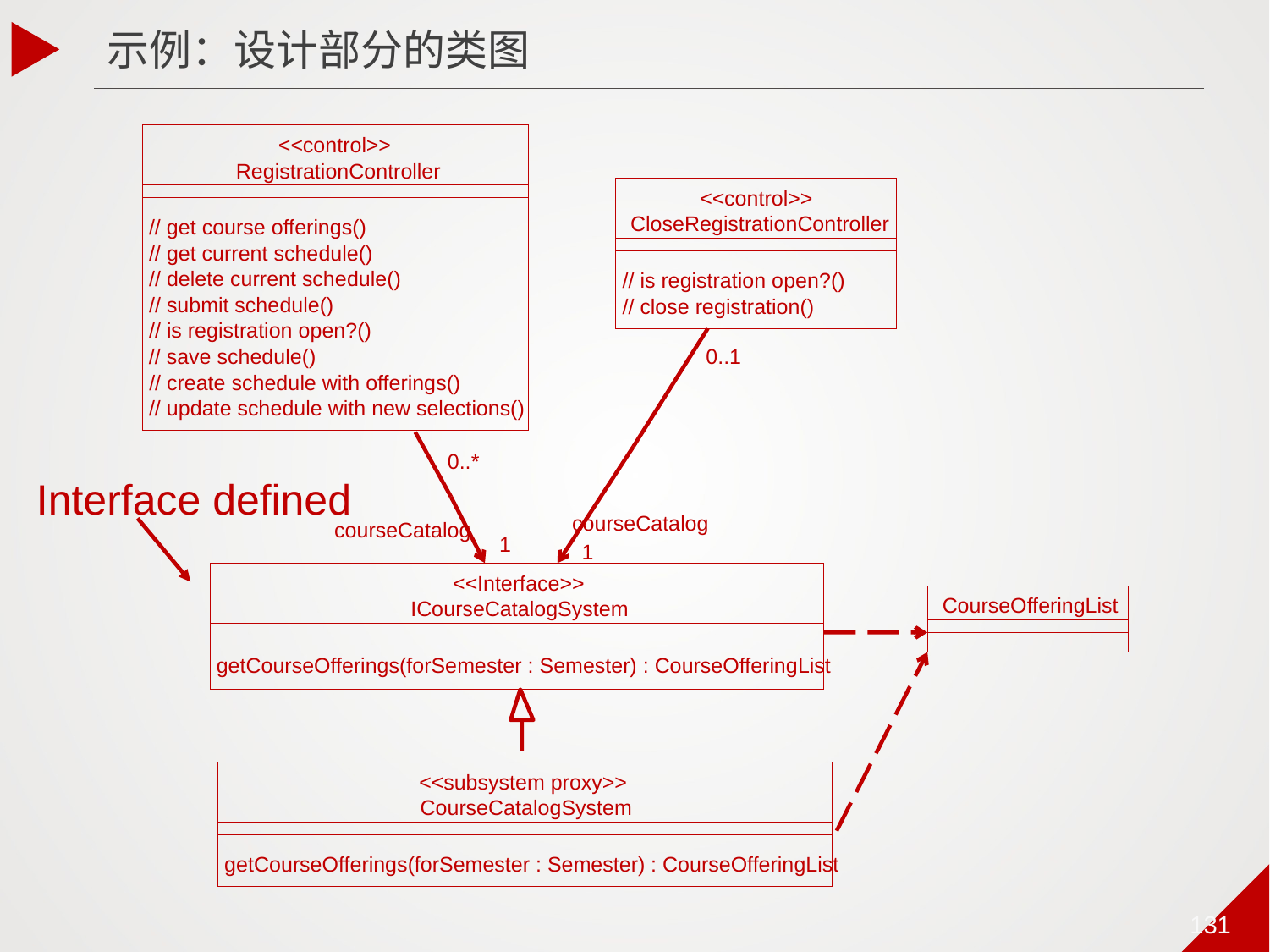

131
示例：设计部分的类图

<<control>>
RegistrationController

<<control>>

CloseRegistrationController
// get course offerings()

// get current schedule()

// delete current schedule()
// is registration open?()
// submit schedule()
// close registration()
// is registration open?()

// save schedule()
0..1
// create schedule with offerings()
// update schedule with new selections()

0..*
Interface defined

courseCatalog
courseCatalog

1
1

<<Interface>>

CourseOfferingList

ICourseCatalogSystem

getCourseOfferings(forSemester : Semester) : CourseOfferingList

<<subsystem proxy>>
CourseCatalogSystem

getCourseOfferings(forSemester : Semester) : CourseOfferingList